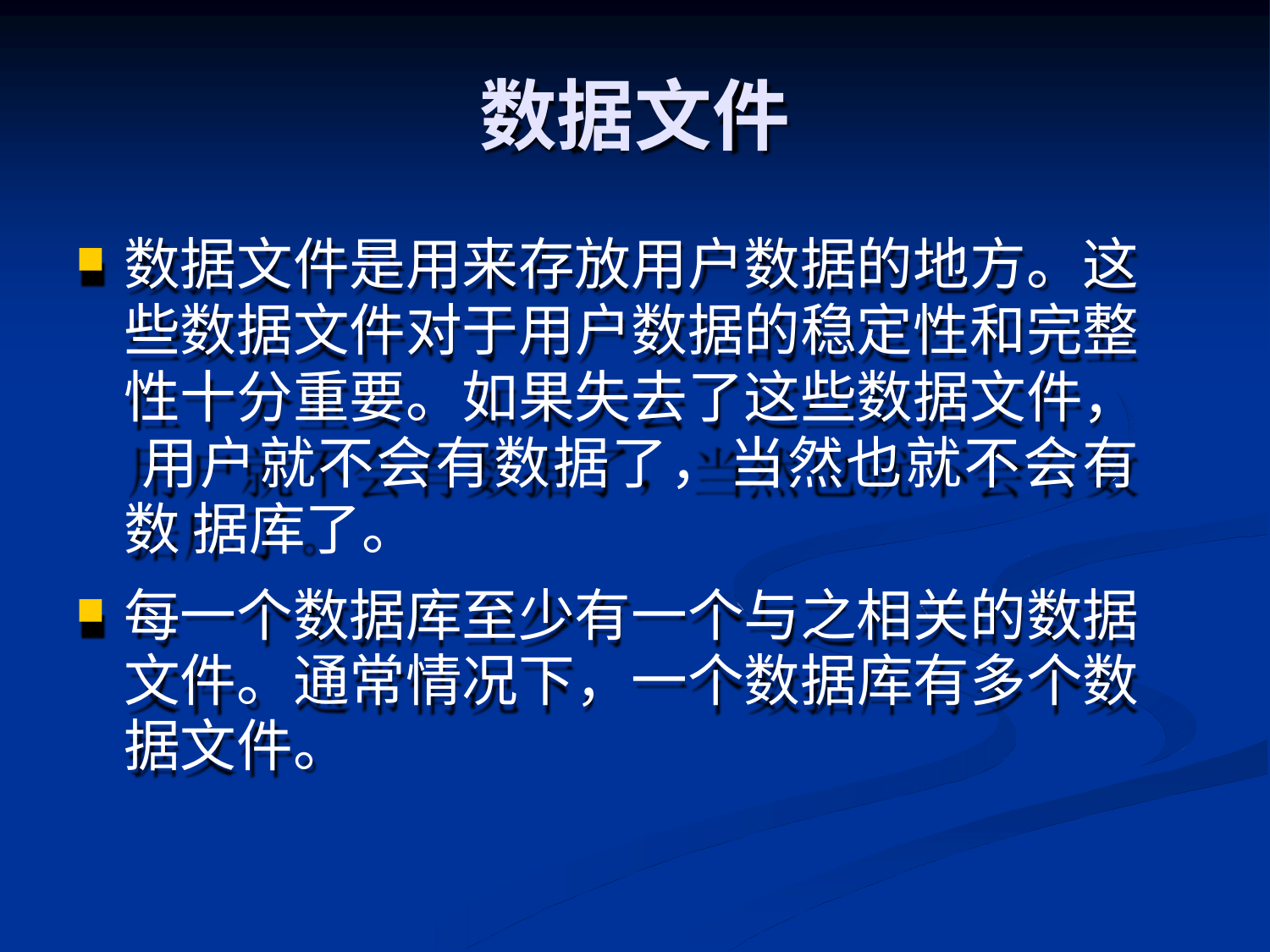

# 数据文件

数据文件是用来存放用户数据的地方。这 些数据文件对于用户数据的稳定性和完整 性十分重要。如果失去了这些数据文件，  用户就不会有数据了，当然也就不会有数 据库了。
每一个数据库至少有一个与之相关的数据 文件。通常情况下，一个数据库有多个数 据文件。